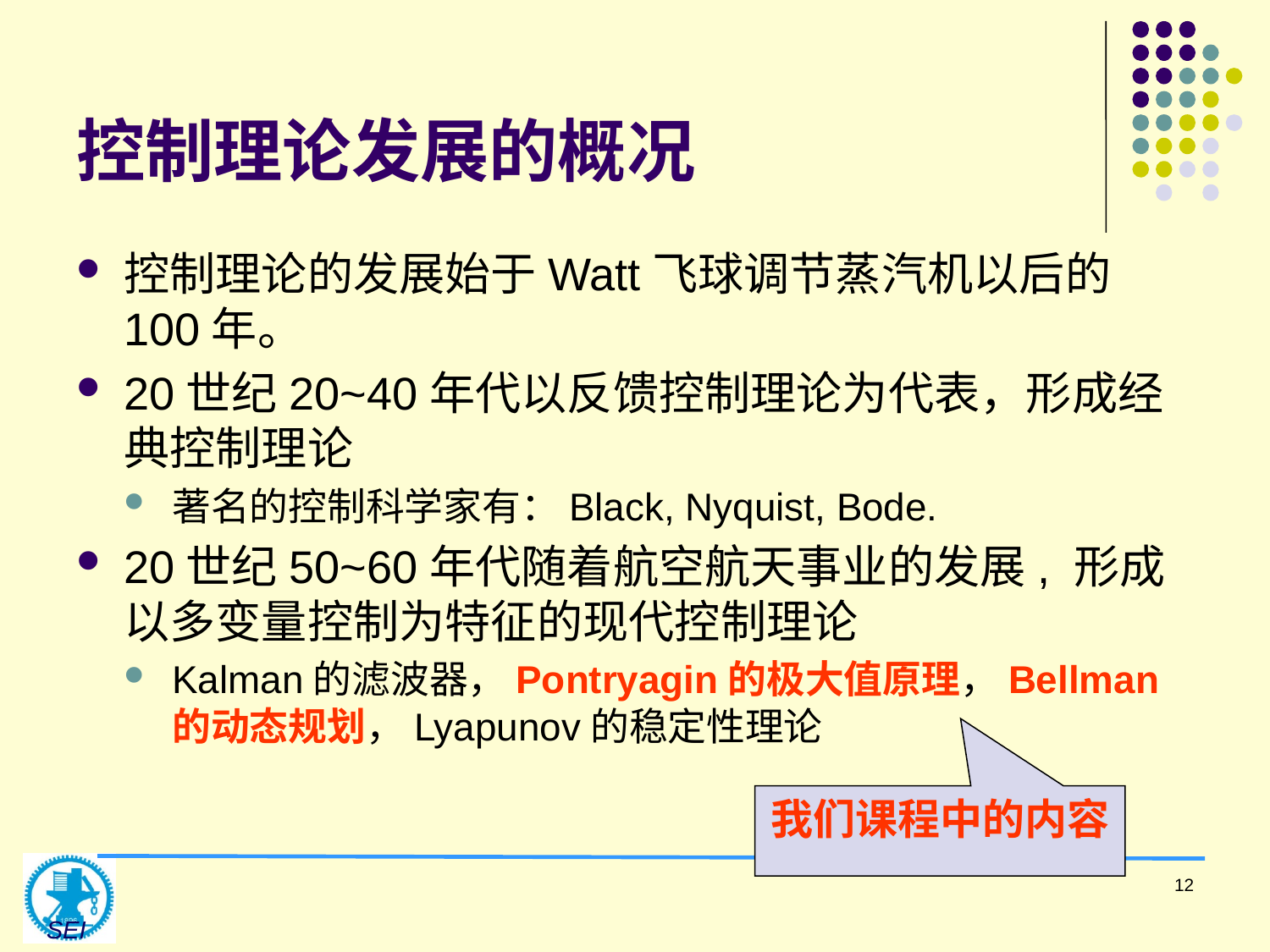

# 控制理论发展的概况
控制理论的发展始于Watt飞球调节蒸汽机以后的100年。
20世纪20~40年代以反馈控制理论为代表，形成经典控制理论
著名的控制科学家有：Black, Nyquist, Bode.
20世纪50~60年代随着航空航天事业的发展, 形成以多变量控制为特征的现代控制理论
Kalman的滤波器，Pontryagin的极大值原理，Bellman 的动态规划，Lyapunov的稳定性理论
我们课程中的内容
12